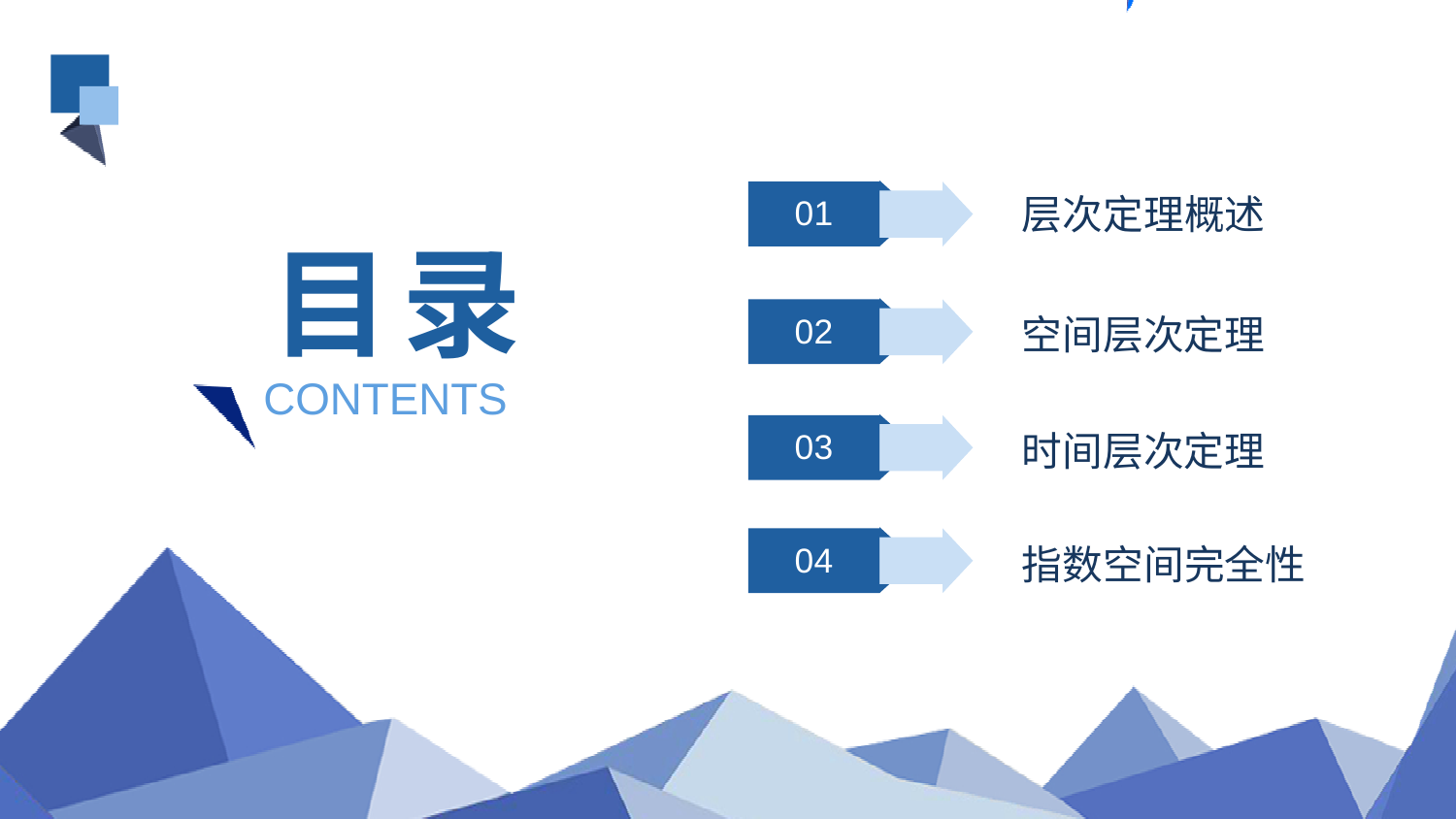

01

层次定理概述
目录

02

空间层次定理

CONTENTS

03

时间层次定理

04

指数空间完全性